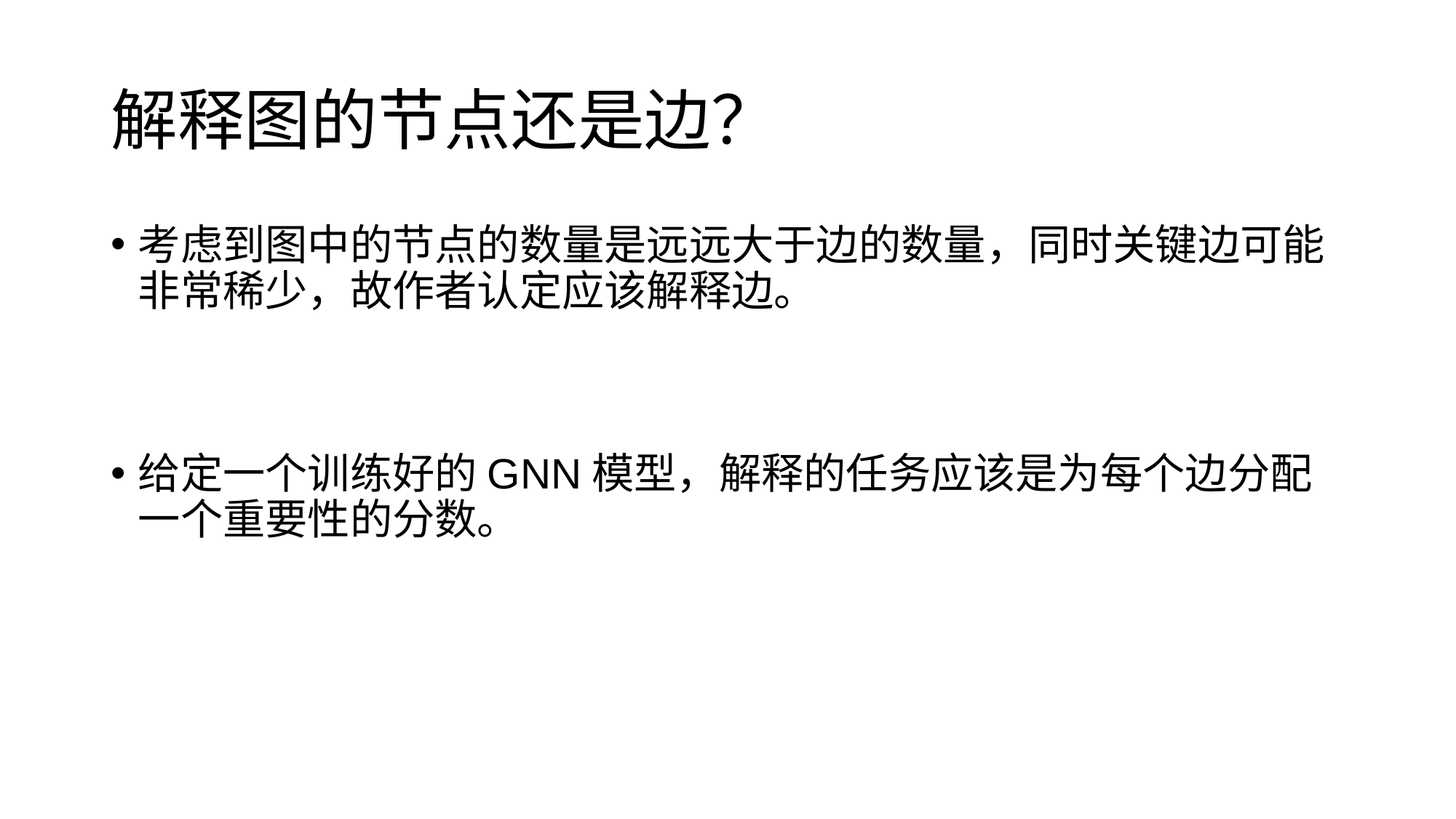

# 解释图的节点还是边？
考虑到图中的节点的数量是远远大于边的数量，同时关键边可能非常稀少，故作者认定应该解释边。

给定一个训练好的GNN模型，解释的任务应该是为每个边分配一个重要性的分数。